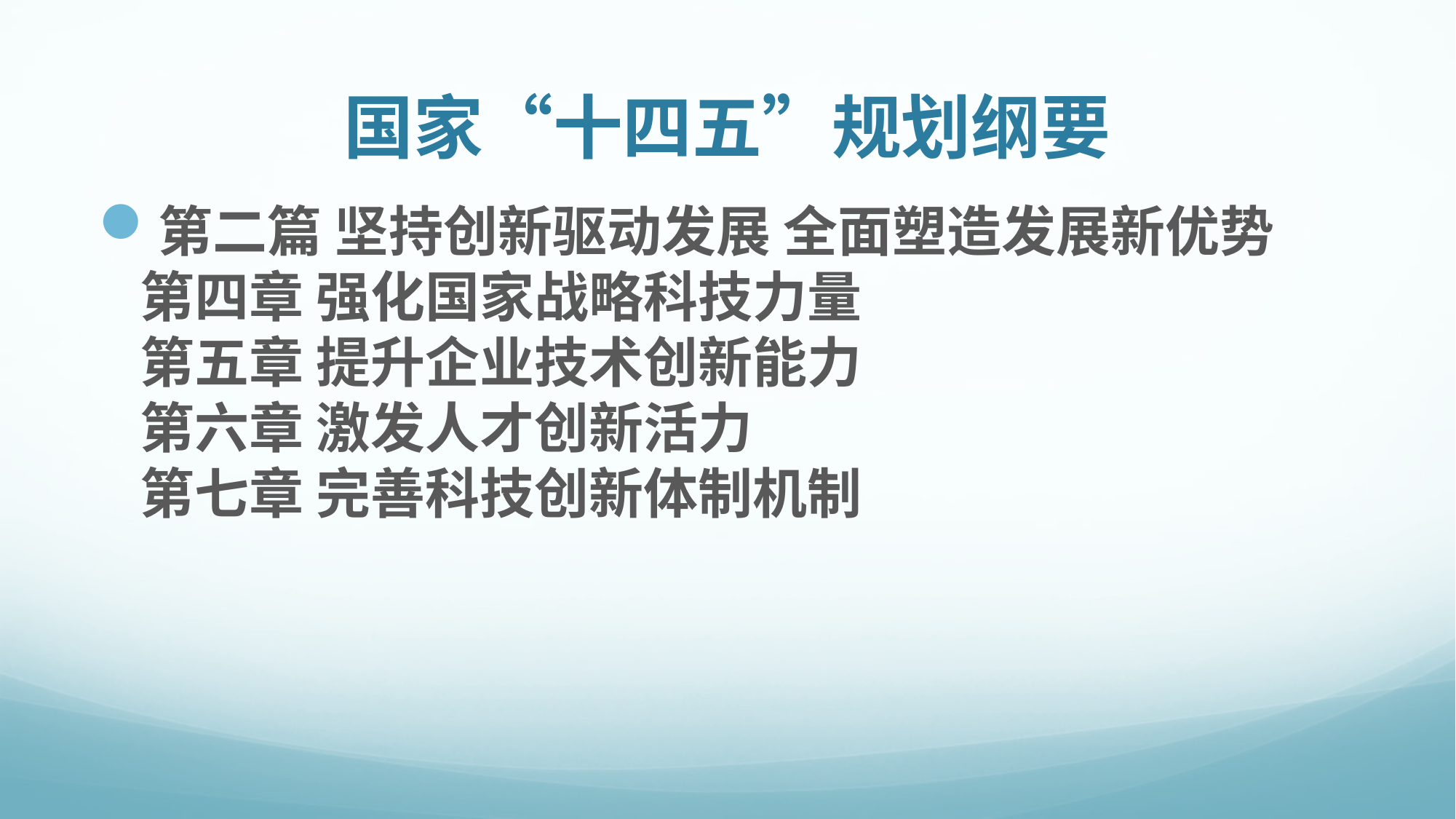

# 国家“十四五”规划纲要
第二篇 坚持创新驱动发展 全面塑造发展新优势
第四章 强化国家战略科技力量
第五章 提升企业技术创新能力
第六章 激发人才创新活力
第七章 完善科技创新体制机制